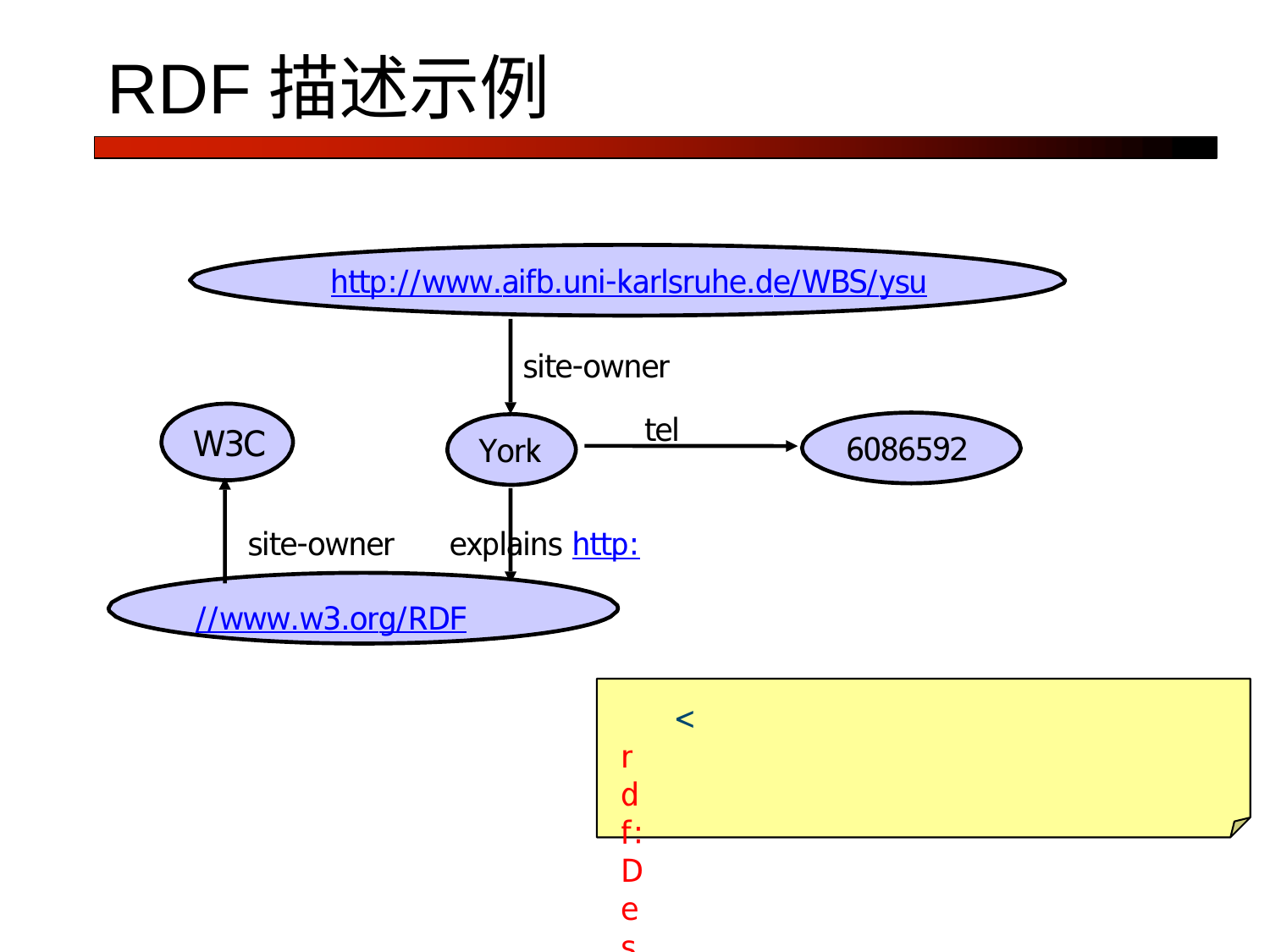

# RDF描述示例

http://www.aifb.uni-karlsruhe.de/WBS/ysu

site-owner

tel

W3C
6086592
York

site-owner	explains http://www.w3.org/RDF

<rdf:Description rdf:about=“#York”>
<tel>6086592</tel>
</rdf:Description>